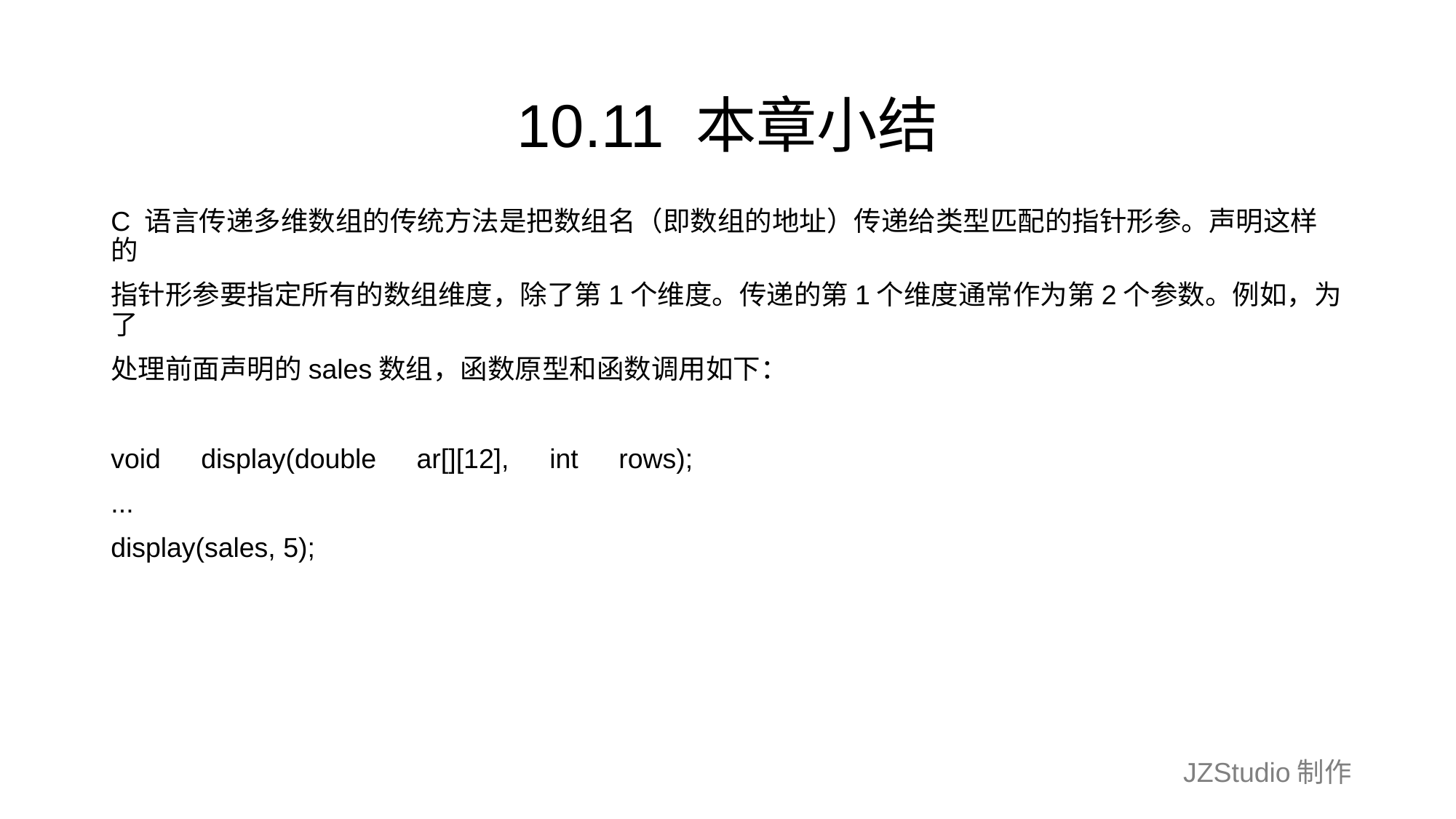

# 10.11 本章小结
C 语言传递多维数组的传统方法是把数组名（即数组的地址）传递给类型匹配的指针形参。声明这样的
指针形参要指定所有的数组维度，除了第1个维度。传递的第1个维度通常作为第2个参数。例如，为了
处理前面声明的sales数组，函数原型和函数调用如下：

void　display(double　ar[][12],　int　rows);
...
display(sales, 5);